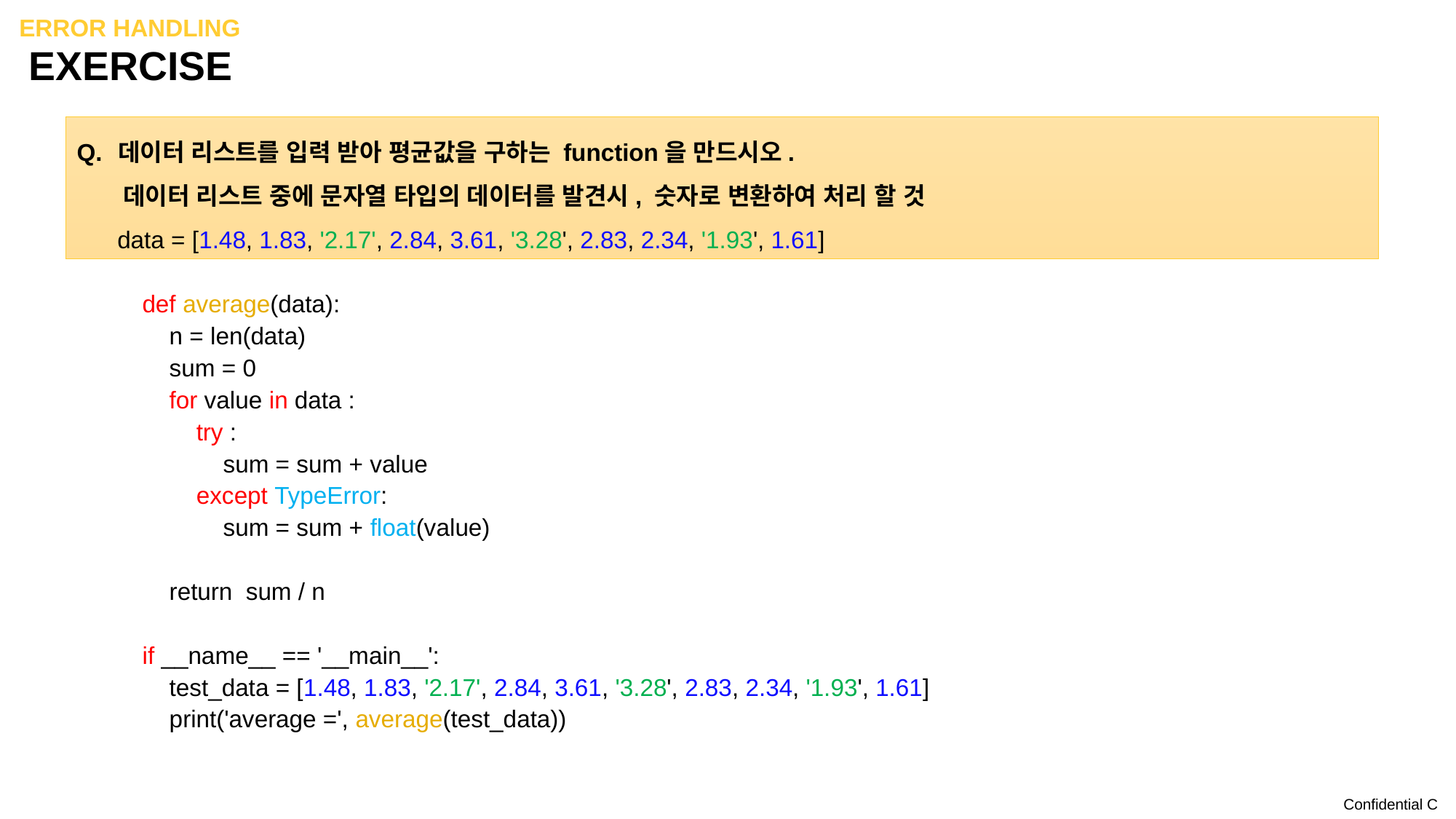

Error handling
# EXERCISE
데이터 리스트를 입력 받아 평균값을 구하는 function을 만드시오.
      데이터 리스트 중에 문자열 타입의 데이터를 발견시, 숫자로 변환하여 처리 할 것
      data = [1.48, 1.83, '2.17', 2.84, 3.61, '3.28', 2.83, 2.34, '1.93', 1.61]
def average(data):
    n = len(data)
    sum = 0
    for value in data :
        try :
            sum = sum + value
        except TypeError:
            sum = sum + float(value)

    return  sum / n

if __name__ == '__main__':
    test_data = [1.48, 1.83, '2.17', 2.84, 3.61, '3.28', 2.83, 2.34, '1.93', 1.61]
    print('average =', average(test_data))